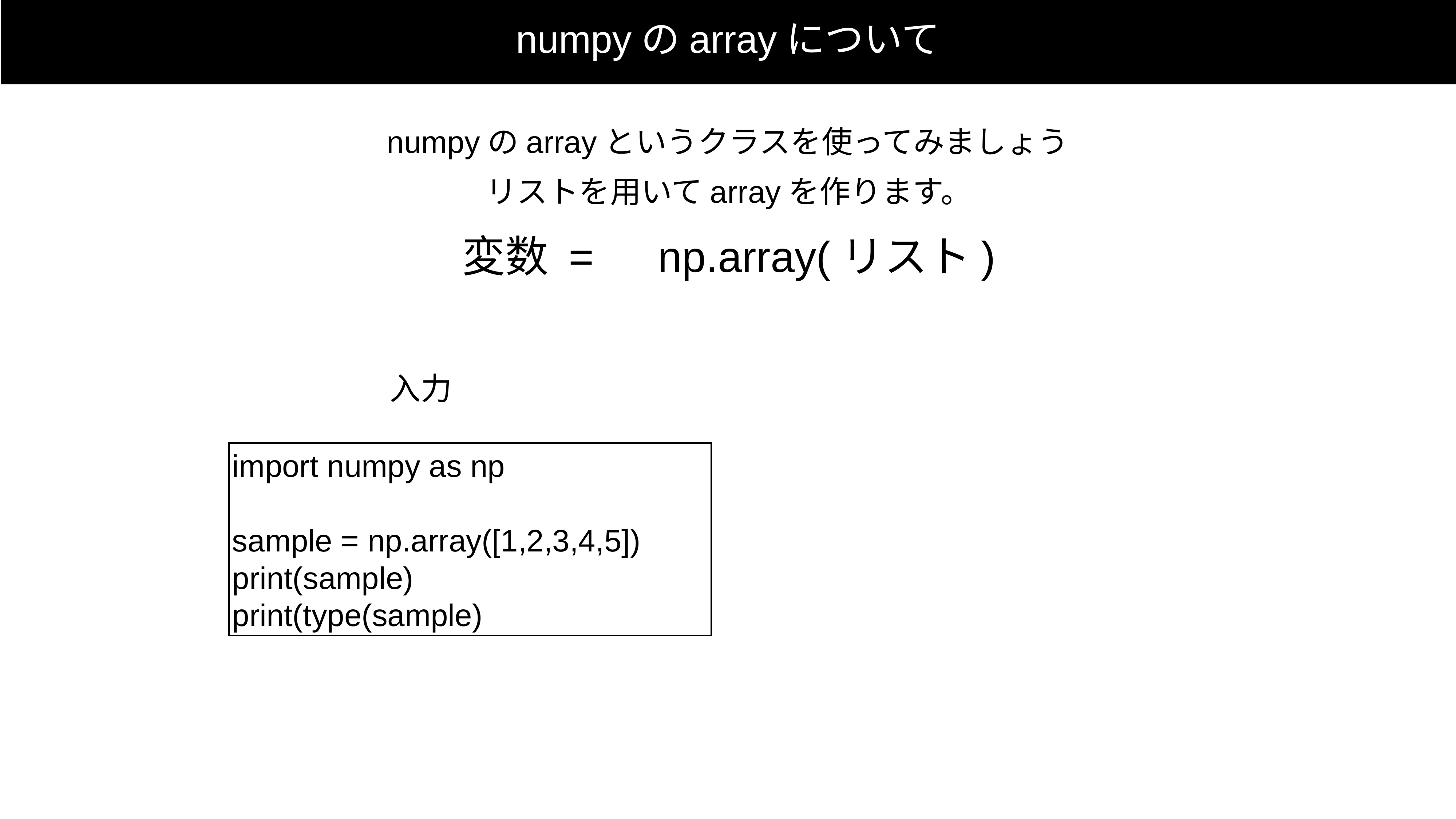

numpyのarrayについて
numpyのarrayというクラスを使ってみましょう
リストを用いてarrayを作ります。
変数 =　np.array(リスト)
入力
import numpy as np

sample = np.array([1,2,3,4,5])
print(sample)
print(type(sample)